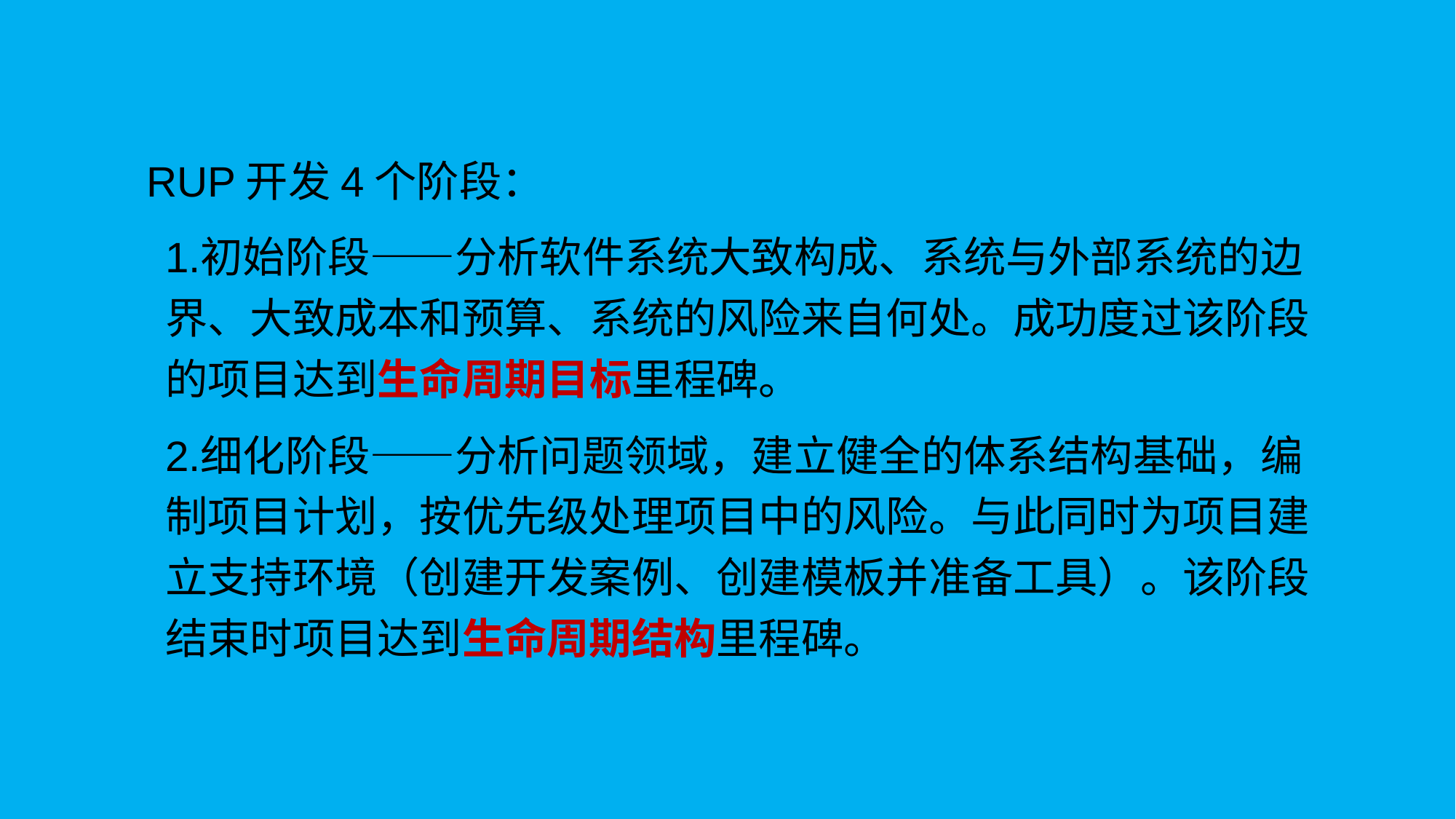

RUP开发4个阶段：
初始阶段——分析软件系统大致构成、系统与外部系统的边界、大致成本和预算、系统的风险来自何处。成功度过该阶段的项目达到生命周期目标里程碑。
细化阶段——分析问题领域，建立健全的体系结构基础，编制项目计划，按优先级处理项目中的风险。与此同时为项目建立支持环境（创建开发案例、创建模板并准备工具）。该阶段结束时项目达到生命周期结构里程碑。